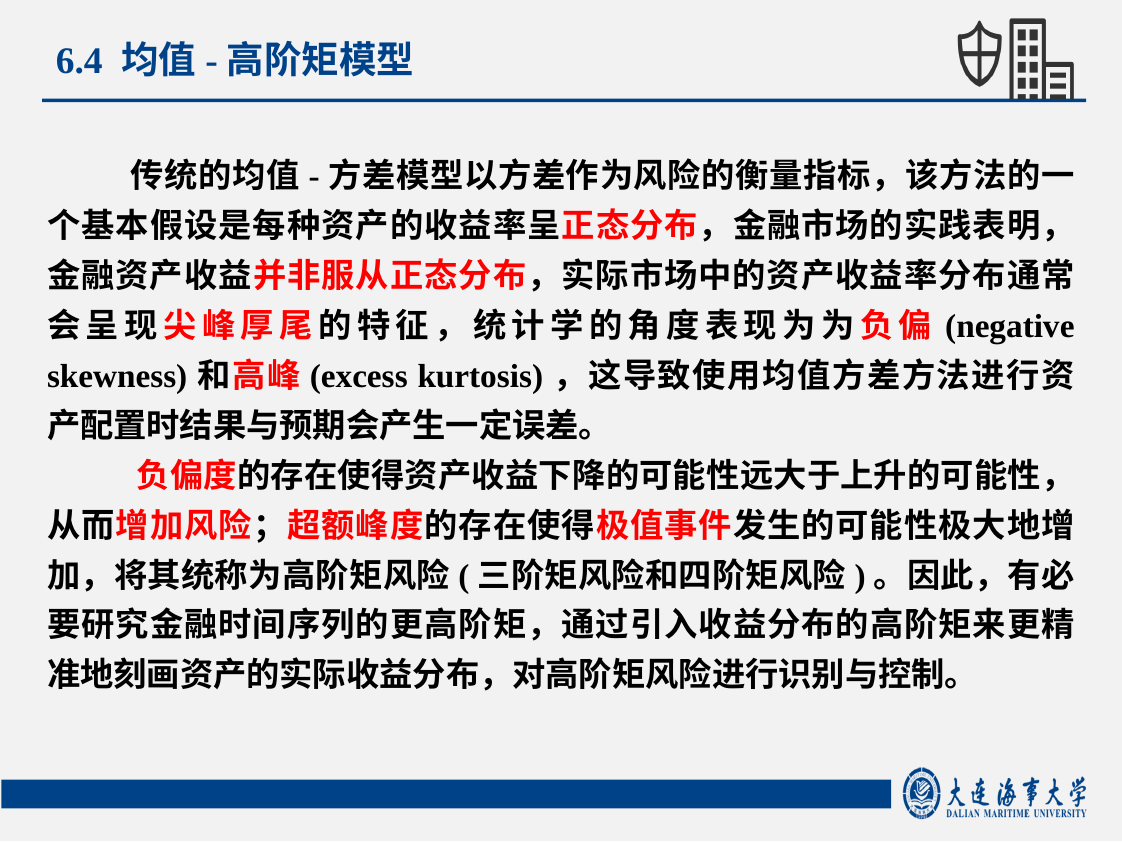

6.4 均值-高阶矩模型
   传统的均值-方差模型以方差作为风险的衡量指标，该方法的一个基本假设是每种资产的收益率呈正态分布，金融市场的实践表明，金融资产收益并非服从正态分布，实际市场中的资产收益率分布通常会呈现尖峰厚尾的特征，统计学的角度表现为为负偏(negative skewness)和高峰(excess kurtosis)，这导致使用均值方差方法进行资产配置时结果与预期会产生一定误差。
    负偏度的存在使得资产收益下降的可能性远大于上升的可能性，从而增加风险；超额峰度的存在使得极值事件发生的可能性极大地增加，将其统称为高阶矩风险(三阶矩风险和四阶矩风险)。因此，有必要研究金融时间序列的更高阶矩，通过引入收益分布的高阶矩来更精准地刻画资产的实际收益分布，对高阶矩风险进行识别与控制。